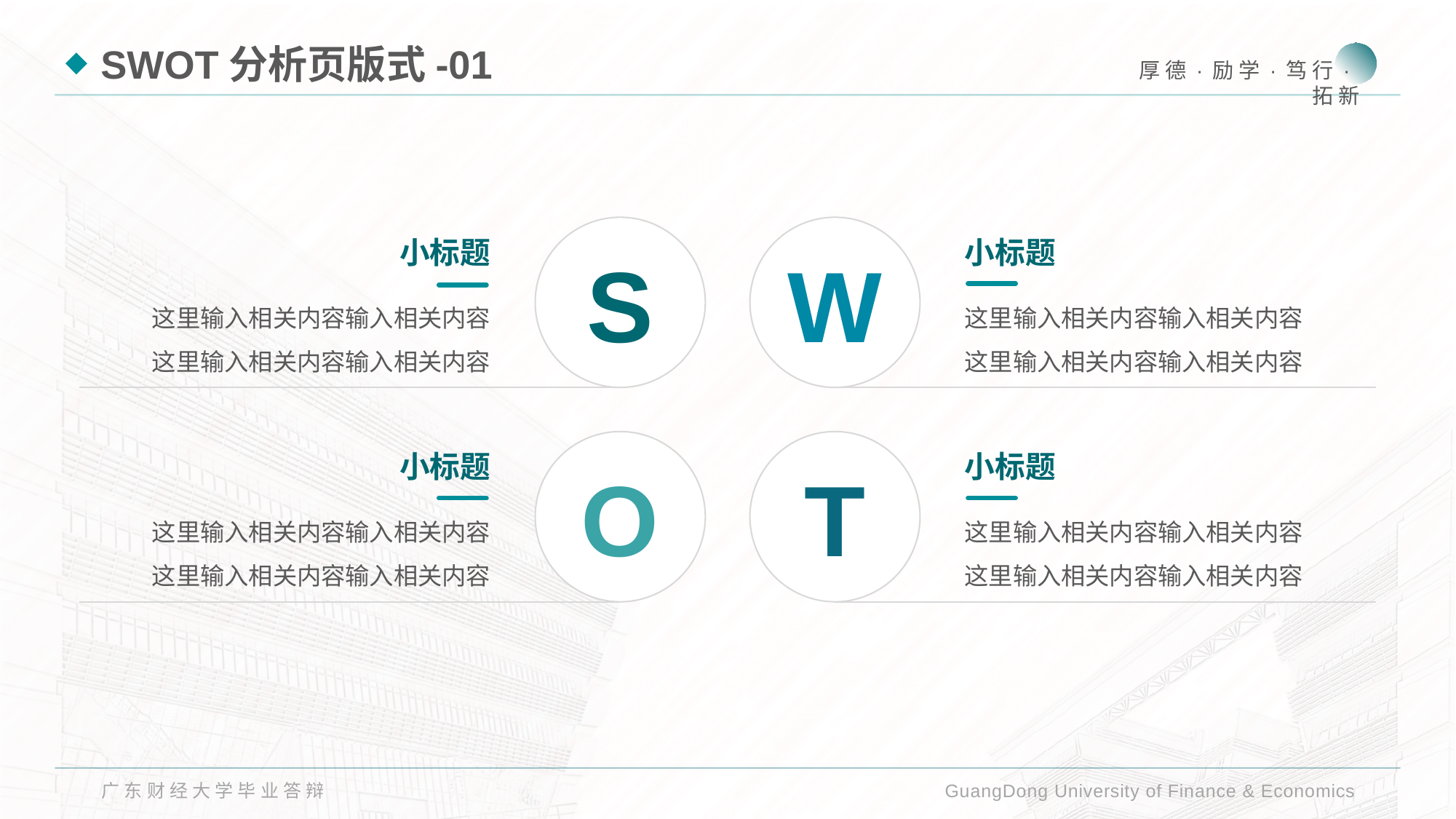

SWOT分析页版式-01
S
W
小标题
小标题
这里输入相关内容输入相关内容这里输入相关内容输入相关内容
这里输入相关内容输入相关内容这里输入相关内容输入相关内容
O
T
小标题
小标题
这里输入相关内容输入相关内容这里输入相关内容输入相关内容
这里输入相关内容输入相关内容这里输入相关内容输入相关内容